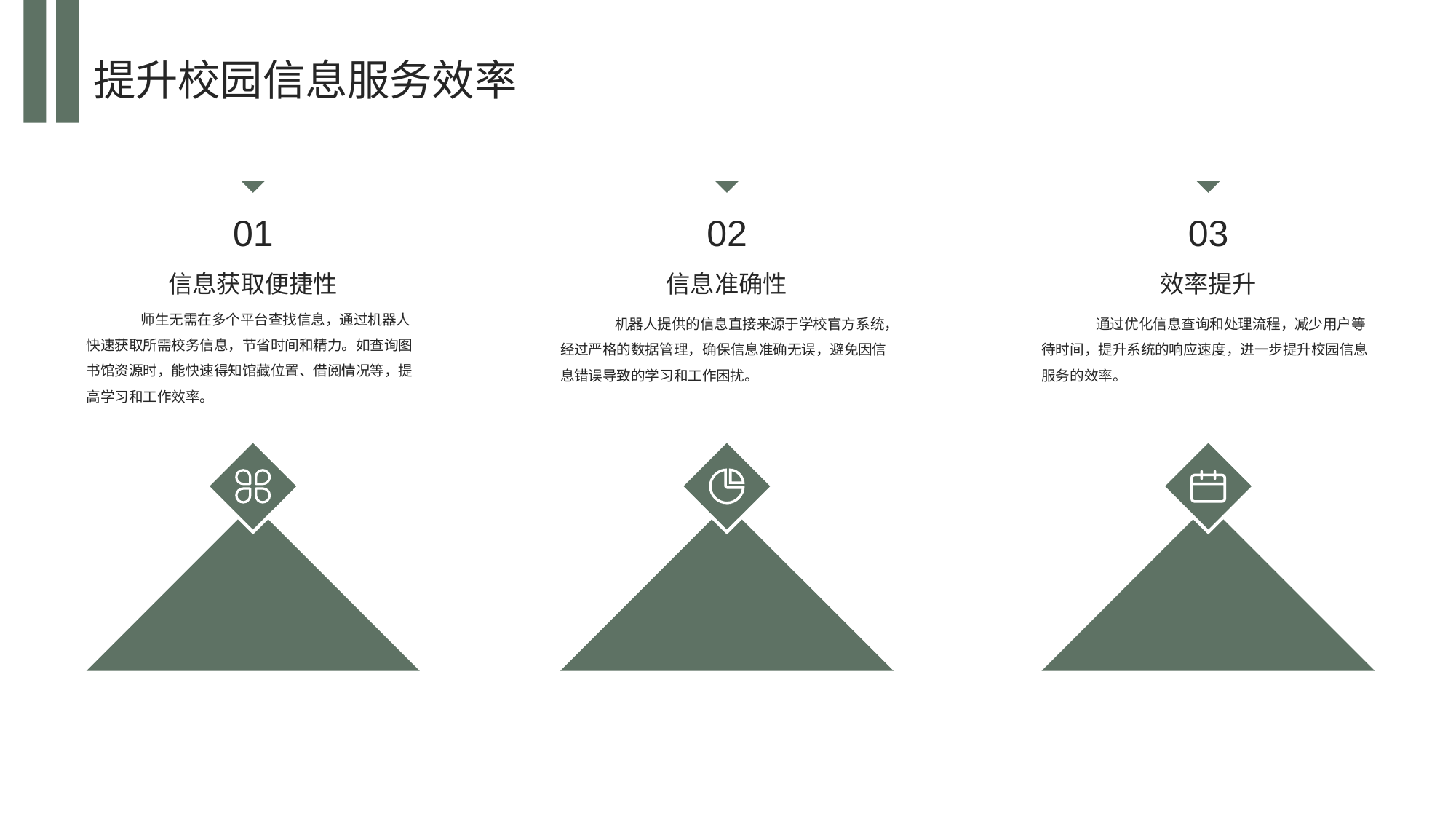

提升校园信息服务效率

01
02
03
信息获取便捷性
信息准确性
效率提升
师生无需在多个平台查找信息，通过机器人快速获取所需校务信息，节省时间和精力。如查询图书馆资源时，能快速得知馆藏位置、借阅情况等，提高学习和工作效率。
机器人提供的信息直接来源于学校官方系统，经过严格的数据管理，确保信息准确无误，避免因信息错误导致的学习和工作困扰。
通过优化信息查询和处理流程，减少用户等待时间，提升系统的响应速度，进一步提升校园信息服务的效率。